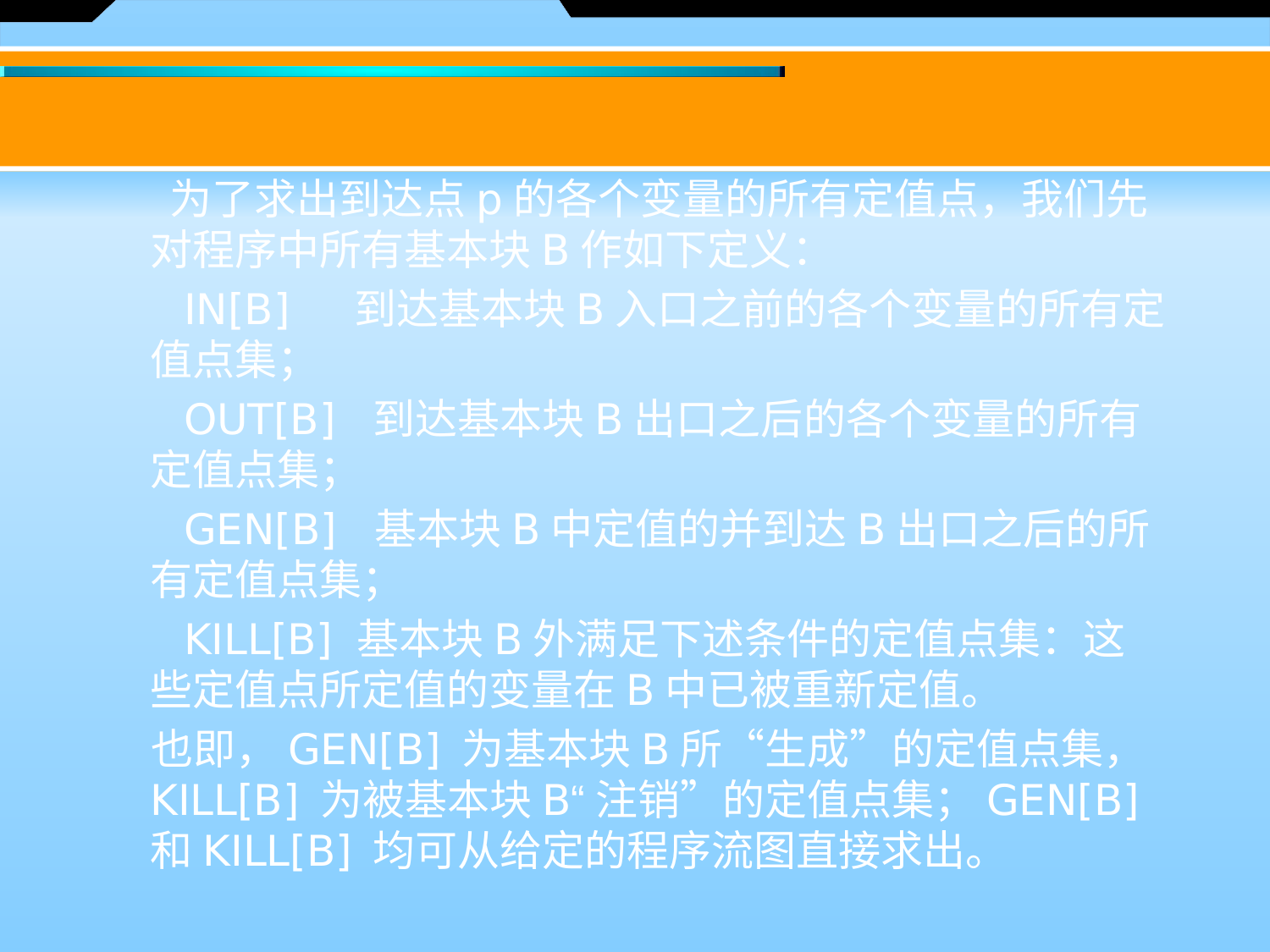

为了求出到达点p的各个变量的所有定值点，我们先对程序中所有基本块B作如下定义：
      IN[B]    到达基本块B入口之前的各个变量的所有定值点集；
      OUT[B]  到达基本块B出口之后的各个变量的所有定值点集；
      GEN[B]  基本块B中定值的并到达B出口之后的所有定值点集；
      KILL[B] 基本块B外满足下述条件的定值点集：这些定值点所定值的变量在B中已被重新定值。
    也即，GEN[B] 为基本块B所“生成”的定值点集，KILL[B] 为被基本块B“注销”的定值点集；GEN[B] 和KILL[B] 均可从给定的程序流图直接求出。